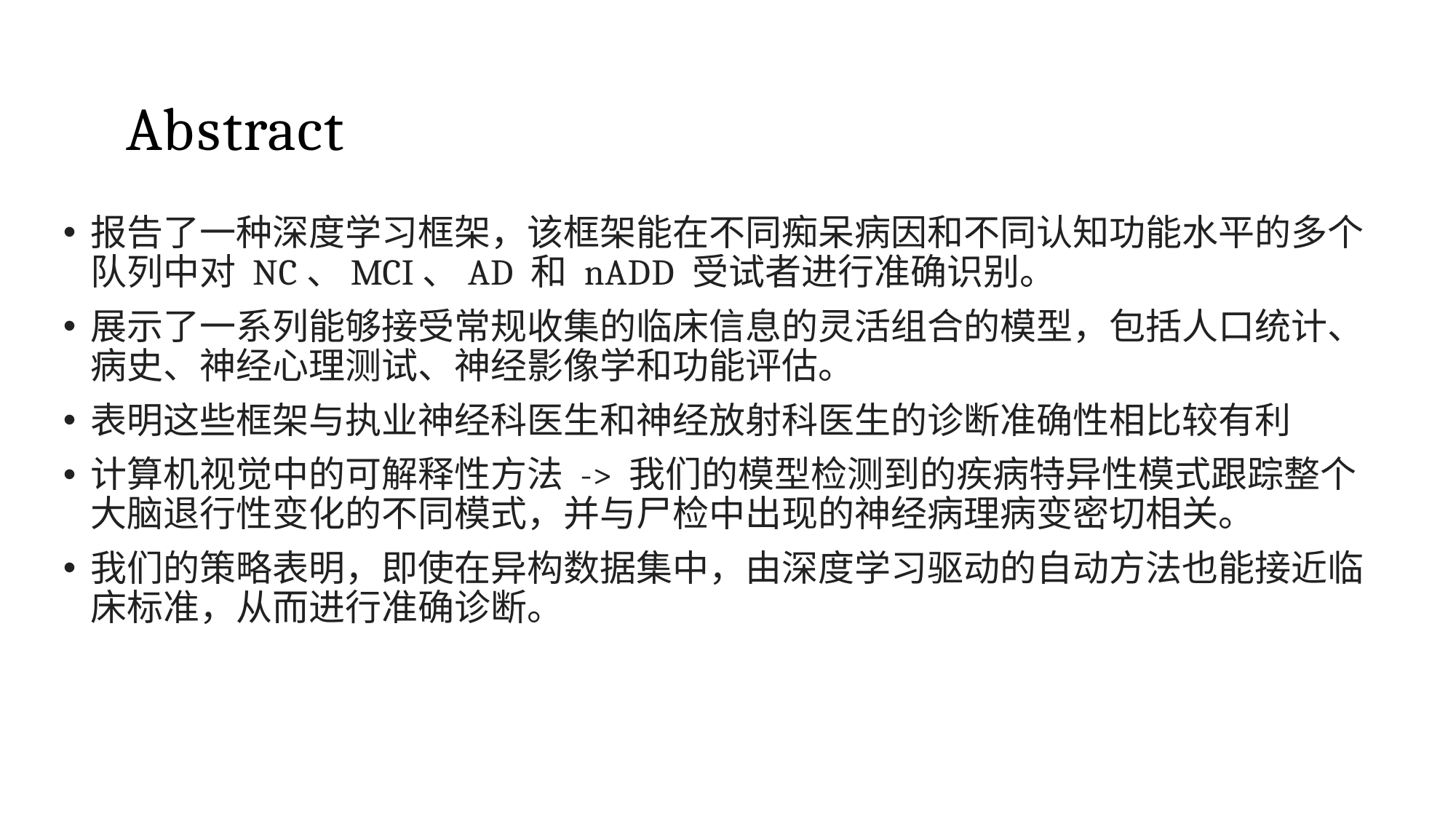

# Abstract
报告了一种深度学习框架，该框架能在不同痴呆病因和不同认知功能水平的多个队列中对 NC、MCI、AD 和 nADD 受试者进行准确识别。
展示了一系列能够接受常规收集的临床信息的灵活组合的模型，包括人口统计、病史、神经心理测试、神经影像学和功能评估。
表明这些框架与执业神经科医生和神经放射科医生的诊断准确性相比较有利
计算机视觉中的可解释性方法 -> 我们的模型检测到的疾病特异性模式跟踪整个大脑退行性变化的不同模式，并与尸检中出现的神经病理病变密切相关。
我们的策略表明，即使在异构数据集中，由深度学习驱动的自动方法也能接近临床标准，从而进行准确诊断。